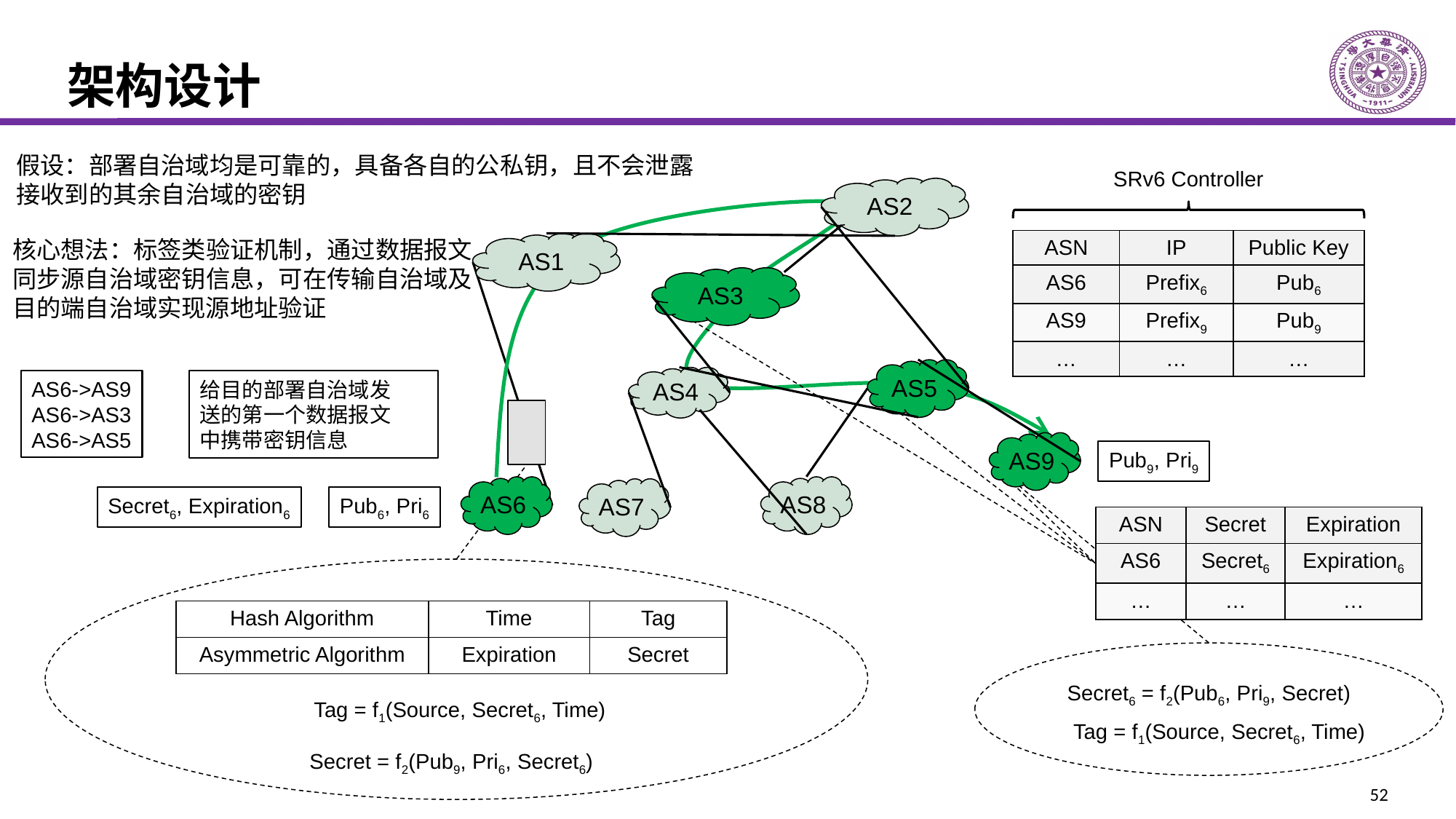

# 架构设计

假设：部署自治域均是可靠的，具备各自的公私钥，且不会泄露
接收到的其余自治域的密钥
SRv6 Controller
AS2

核心想法：标签类验证机制，通过数据报文
同步源自治域密钥信息，可在传输自治域及
目的端自治域实现源地址验证
| ASN | IP | Public Key |
| --- | --- | --- |
| AS6 | Prefix6 | Pub6 |
| AS9 | Prefix9 | Pub9 |
| … | … | … |
AS1
AS3
AS5
AS4
AS6->AS9
AS6->AS3
AS6->AS5
给目的部署自治域发
送的第一个数据报文
中携带密钥信息

AS9
Pub9, Pri9
AS6
AS8
AS7
Secret6, Expiration6
Pub6, Pri6
| ASN | Secret | Expiration |
| --- | --- | --- |
| AS6 | Secret6 | Expiration6 |
| … | … | … |

| Hash Algorithm | Time | Tag |
| --- | --- | --- |
| Asymmetric Algorithm | Expiration | Secret |

Secret6 = f2(Pub6, Pri9, Secret)
Tag = f1(Source, Secret6, Time)
Tag = f1(Source, Secret6, Time)
Secret = f2(Pub9, Pri6, Secret6)